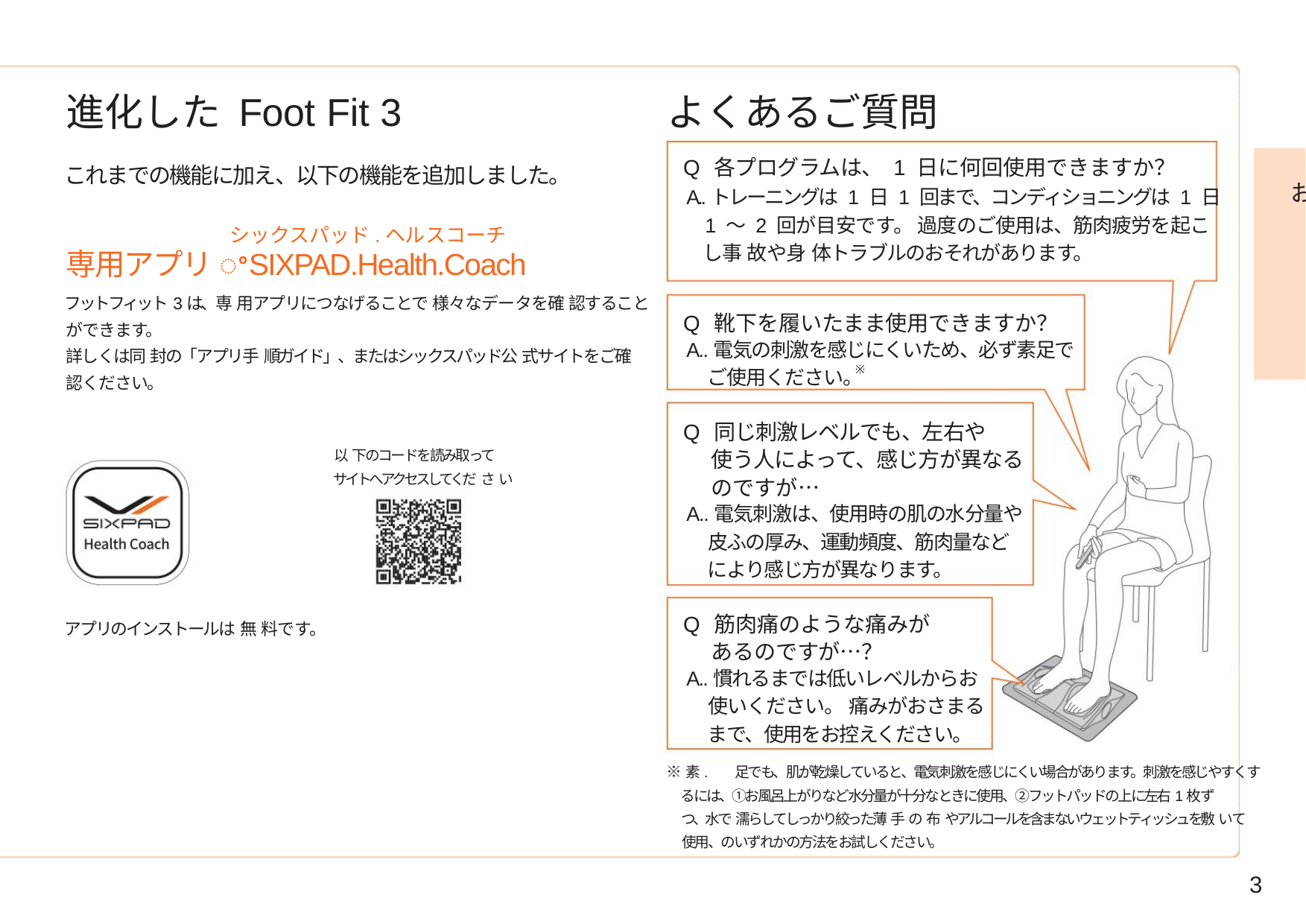

進化した Foot Fit 3
これまでの機能に加え、以下の機能を追加しました。
シックスパッド.ヘルスコーチ
よくあるご質問
Q 各プログラムは、 1 日に何回使用できますか？
A..トレーニングは 1 日 1 回まで、コンディショニングは 1 日
1 ～ 2 回が目安です。 過度のご使用は、筋肉疲労を起こ
し事 故や身 体トラブルのおそれがあります。

お
専用アプリꢀSIXPAD.Health.Coach
フットフィット3は、専 用アプリにつなげることで 様々なデータを確 認すること
ができます。
詳しくは同 封の「アプリ手 順ガイド」、またはシックスパッド公 式サイトをご確
認ください。
Q 靴下を履いたまま使用できますか？
A..電気の刺激を感じにくいため、必ず素足で
ご使用ください。
※
Q 同じ刺激レベルでも、左右や
使う人によって、感じ方が異なる
のですが…
以 下のコードを読み取って
サイトへアクセスしてくだ さ い
A..電気刺激は、使用時の肌の水分量や
皮ふの厚み、運動頻度、筋肉量など
により感じ方が異なります。
Q 筋肉痛のような痛みが
あるのですが…？
アプリのインストールは 無 料です。

A..慣れるまでは低いレベルからお
使いください。 痛みがおさまる
まで、使用をお控えください。
※素. 足でも、肌が乾燥していると、電気刺激を感じにくい場合があります。刺激を感じやすくす
るには、①お風呂上がりなど水分量が十分なときに使用、②フットパッドの上に左右1枚ず
つ、水で 濡らしてしっかり絞った薄 手 の 布 やアルコールを含まないウェットティッシュを敷 いて
使用、のいずれかの方法をお試しください。
3